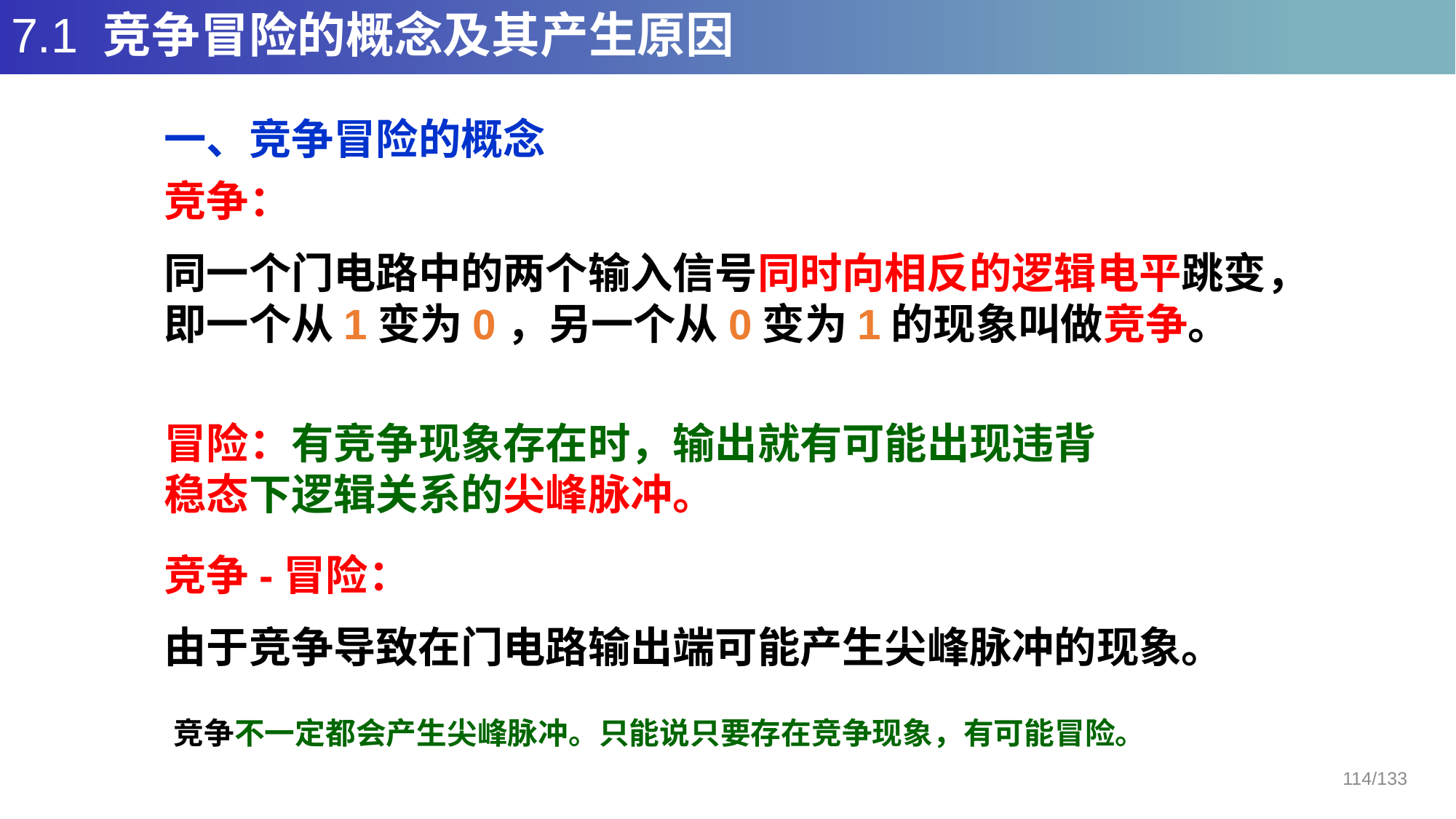

# 7.1 竞争冒险的概念及其产生原因
一、竞争冒险的概念
竞争：
同一个门电路中的两个输入信号同时向相反的逻辑电平跳变，即一个从1变为0，另一个从0变为1的现象叫做竞争。
冒险：有竞争现象存在时，输出就有可能出现违背稳态下逻辑关系的尖峰脉冲。
竞争-冒险：
由于竞争导致在门电路输出端可能产生尖峰脉冲的现象。
竞争不一定都会产生尖峰脉冲。只能说只要存在竞争现象，有可能冒险。
114/133